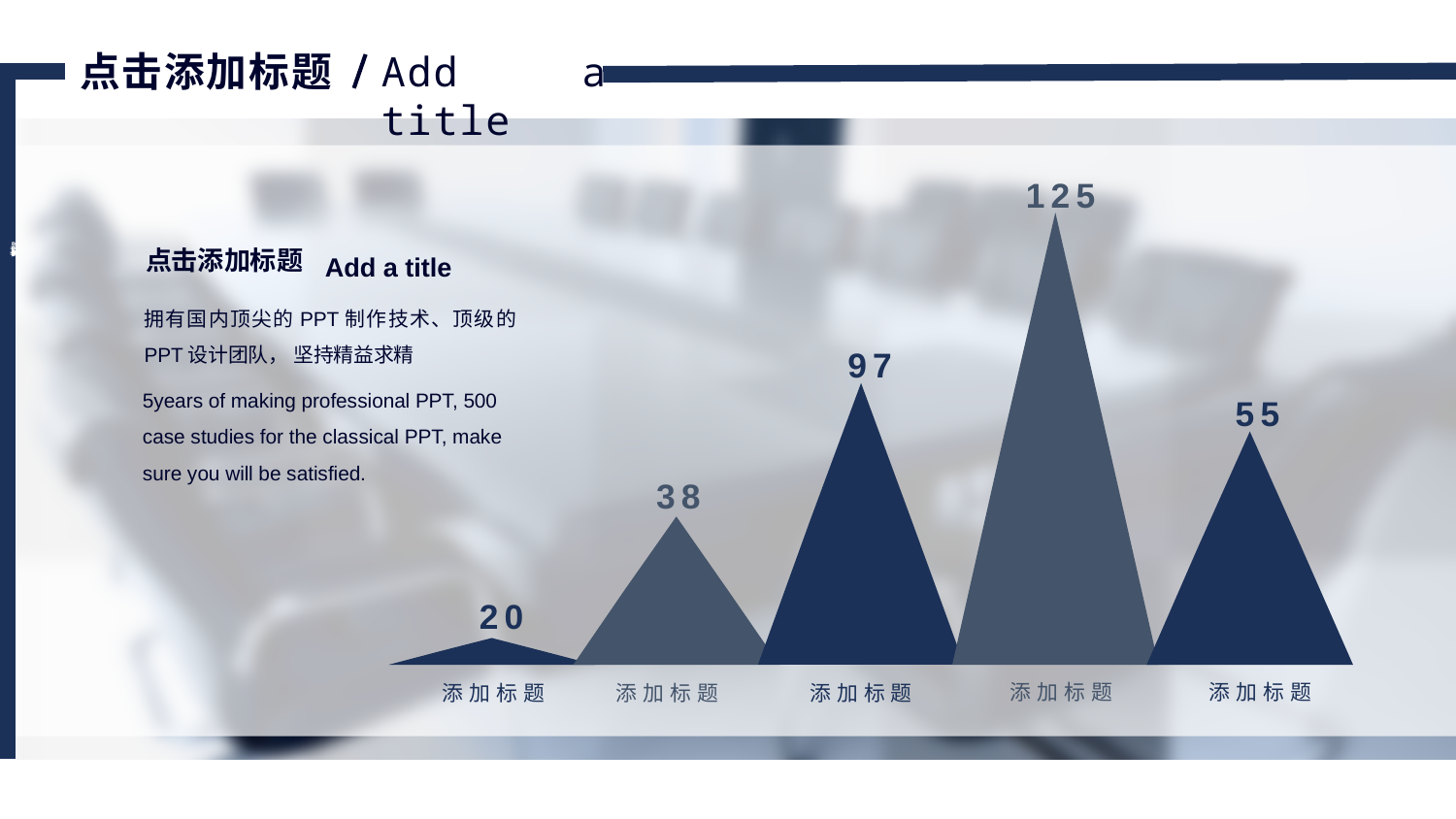

点击添加标题
Add a title
125

添加标题
点击添加标题
Add a title
拥有国内顶尖的PPT制作技术、顶级的PPT设计团队， 坚持精益求精
5years of making professional PPT, 500 case studies for the classical PPT, make sure you will be satisfied.
Shanghai Rapidesign Advertising Co.,ltd
97

添加标题
55

添加标题
38

添加标题
20

添加标题